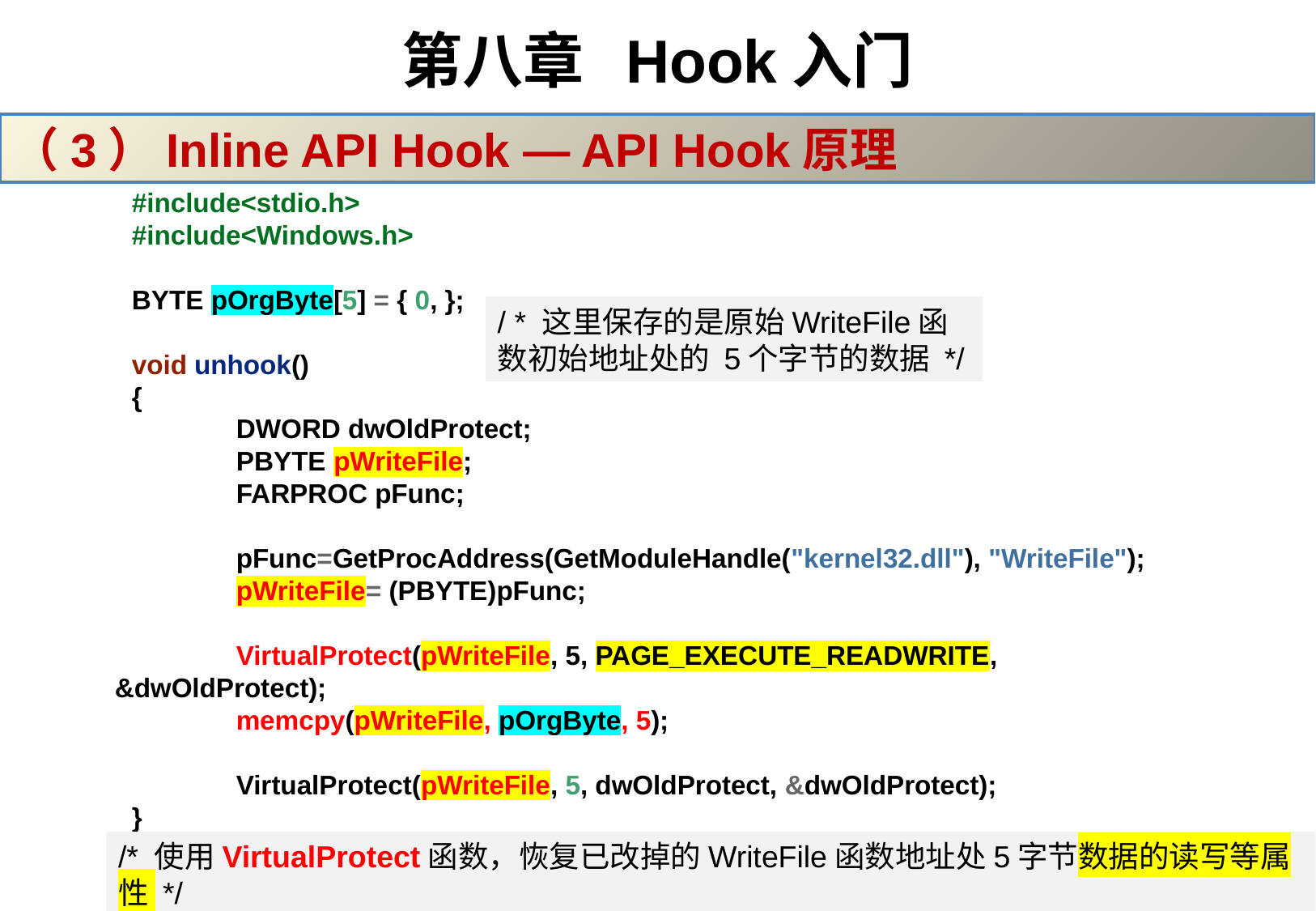

# 第八章  Hook入门
（3）Inline API Hook — API Hook原理
#include<stdio.h>
#include<Windows.h>

BYTE pOrgByte[5] = { 0, };

void unhook()
{
	DWORD dwOldProtect;
	PBYTE pWriteFile;
	FARPROC pFunc;

	pFunc=GetProcAddress(GetModuleHandle("kernel32.dll"), "WriteFile");
	pWriteFile= (PBYTE)pFunc;

	VirtualProtect(pWriteFile, 5, PAGE_EXECUTE_READWRITE, &dwOldProtect);
	memcpy(pWriteFile, pOrgByte, 5);

	VirtualProtect(pWriteFile, 5, dwOldProtect, &dwOldProtect);
}
/ * 这里保存的是原始WriteFile函数初始地址处的 5个字节的数据 */
/* 使用VirtualProtect函数，恢复已改掉的WriteFile函数地址处5字节数据的读写等属性 */